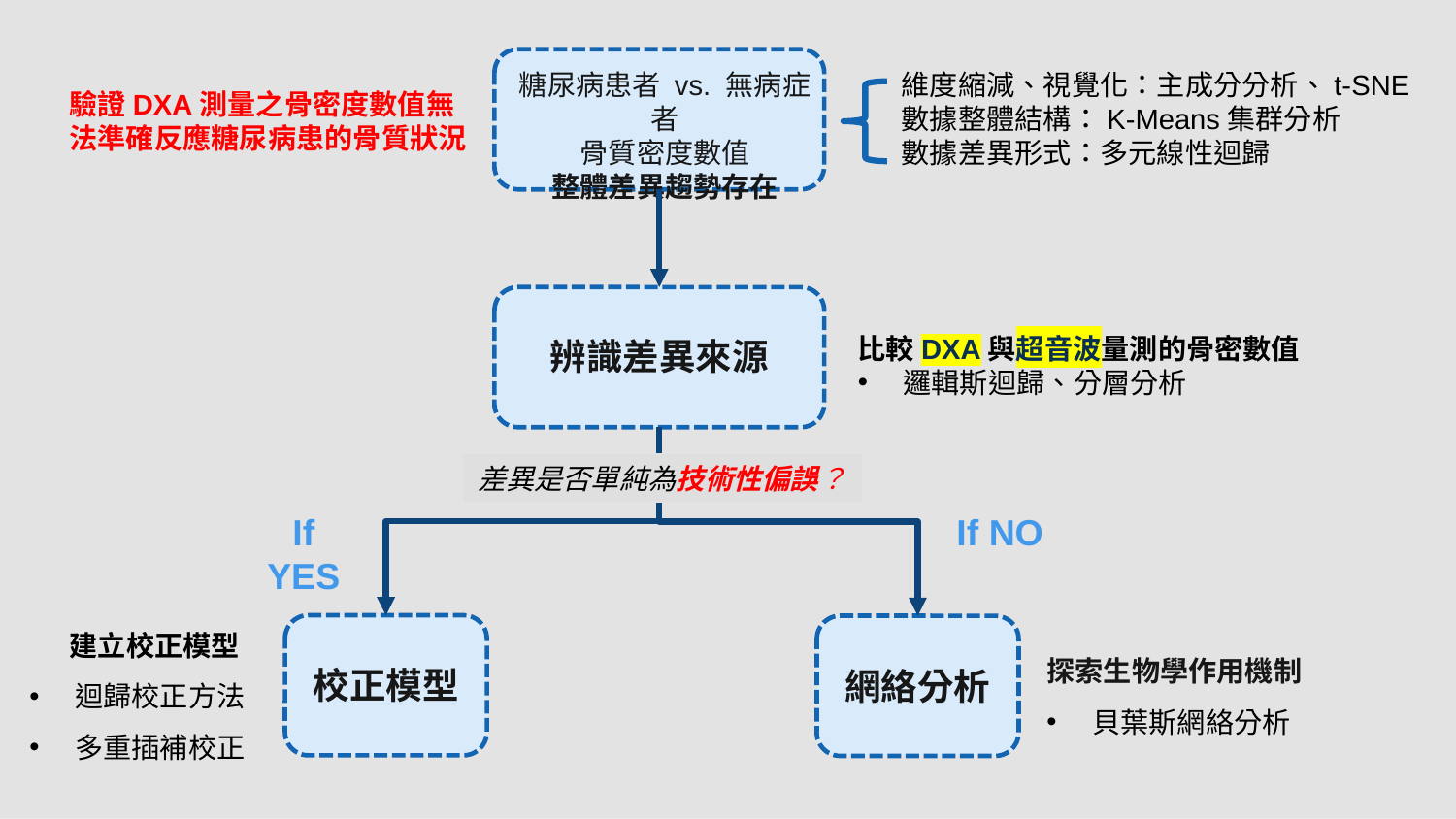

ㄕ

糖尿病患者 vs. 無病症者
骨質密度數值
整體差異趨勢存在
維度縮減、視覺化：主成分分析、t-SNE
數據整體結構：K-Means集群分析
數據差異形式：多元線性迴歸
驗證DXA測量之骨密度數值無法準確反應糖尿病患的骨質狀況

比較DXA與超音波量測的骨密數值
邏輯斯迴歸、分層分析
辨識差異來源
差異是否單純為技術性偏誤？
If YES
If NO
建立校正模型
迴歸校正方法
多重插補校正

校正模型

網絡分析
探索生物學作用機制
貝葉斯網絡分析